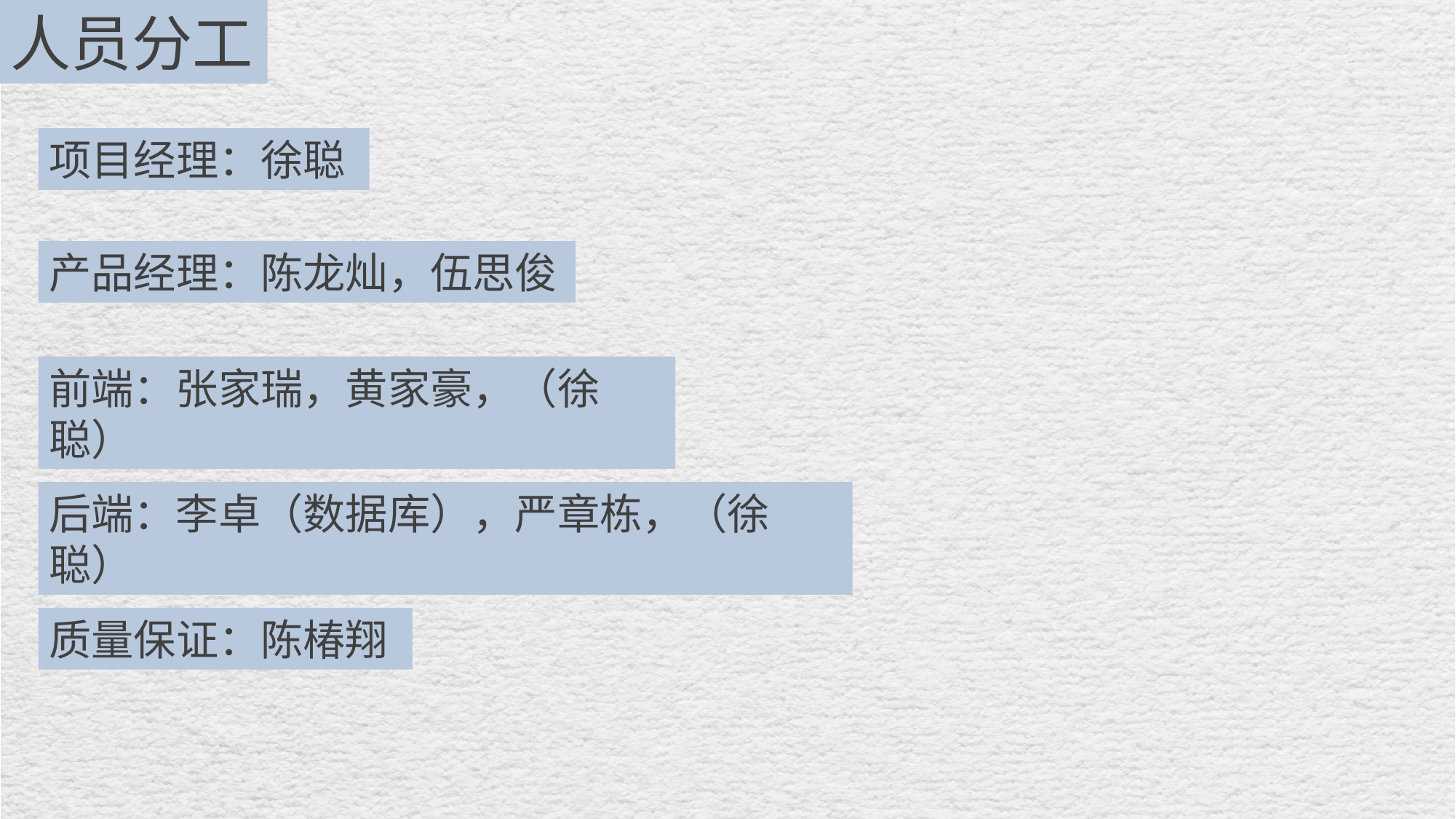

人员分工
项目经理：徐聪
产品经理：陈龙灿，伍思俊
前端：张家瑞，黄家豪，（徐聪）
后端：李卓（数据库），严章栋，（徐聪）
质量保证：陈椿翔